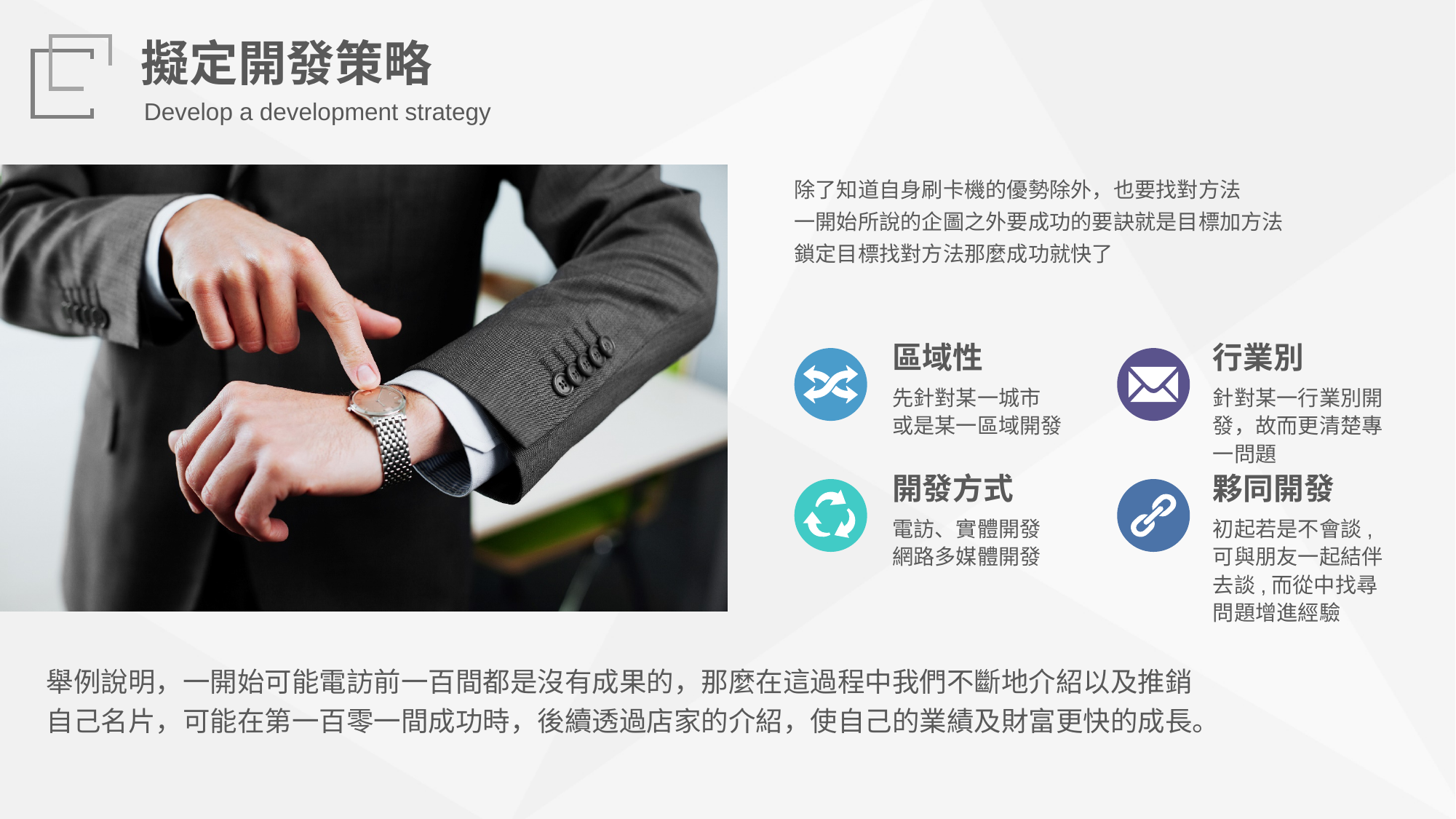

擬定開發策略

Develop a development strategy

除了知道自身刷卡機的優勢除外，也要找對方法
一開始所說的企圖之外要成功的要訣就是目標加方法
鎖定目標找對方法那麼成功就快了
區域性
行業別

先針對某一城市
或是某一區域開發
針對某一行業別開發，故而更清楚專一問題
開發方式
夥同開發

電訪、實體開發
網路多媒體開發
初起若是不會談,可與朋友一起結伴去談,而從中找尋問題增進經驗
舉例說明，一開始可能電訪前一百間都是沒有成果的，那麼在這過程中我們不斷地介紹以及推銷自己名片，可能在第一百零一間成功時，後續透過店家的介紹，使自己的業績及財富更快的成長。